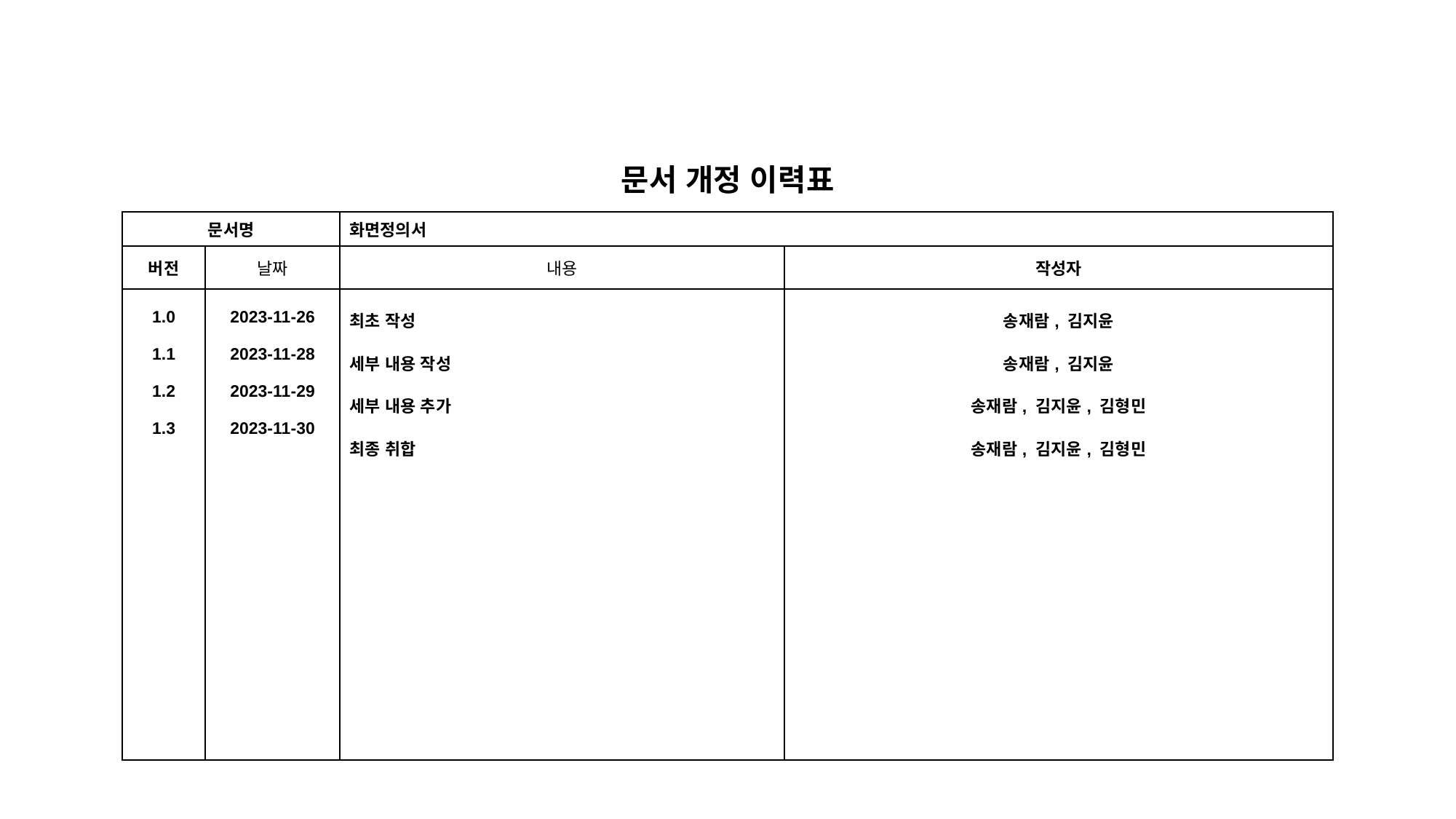

| 문서 개정 이력표 |  |  |  |
| --- | --- | --- | --- |
| 문서명 |  | 화면정의서 |  |
| 버전 | 날짜 | 내용 | 작성자 |
| 1.0 1.1 1.2   1.3 | 2023-11-26 2023-11-28 2023-11-29 2023-11-30 | 최초 작성 세부 내용 작성 세부 내용 추가 최종 취합 | 송재람, 김지윤 송재람, 김지윤 송재람, 김지윤, 김형민 송재람, 김지윤, 김형민 |